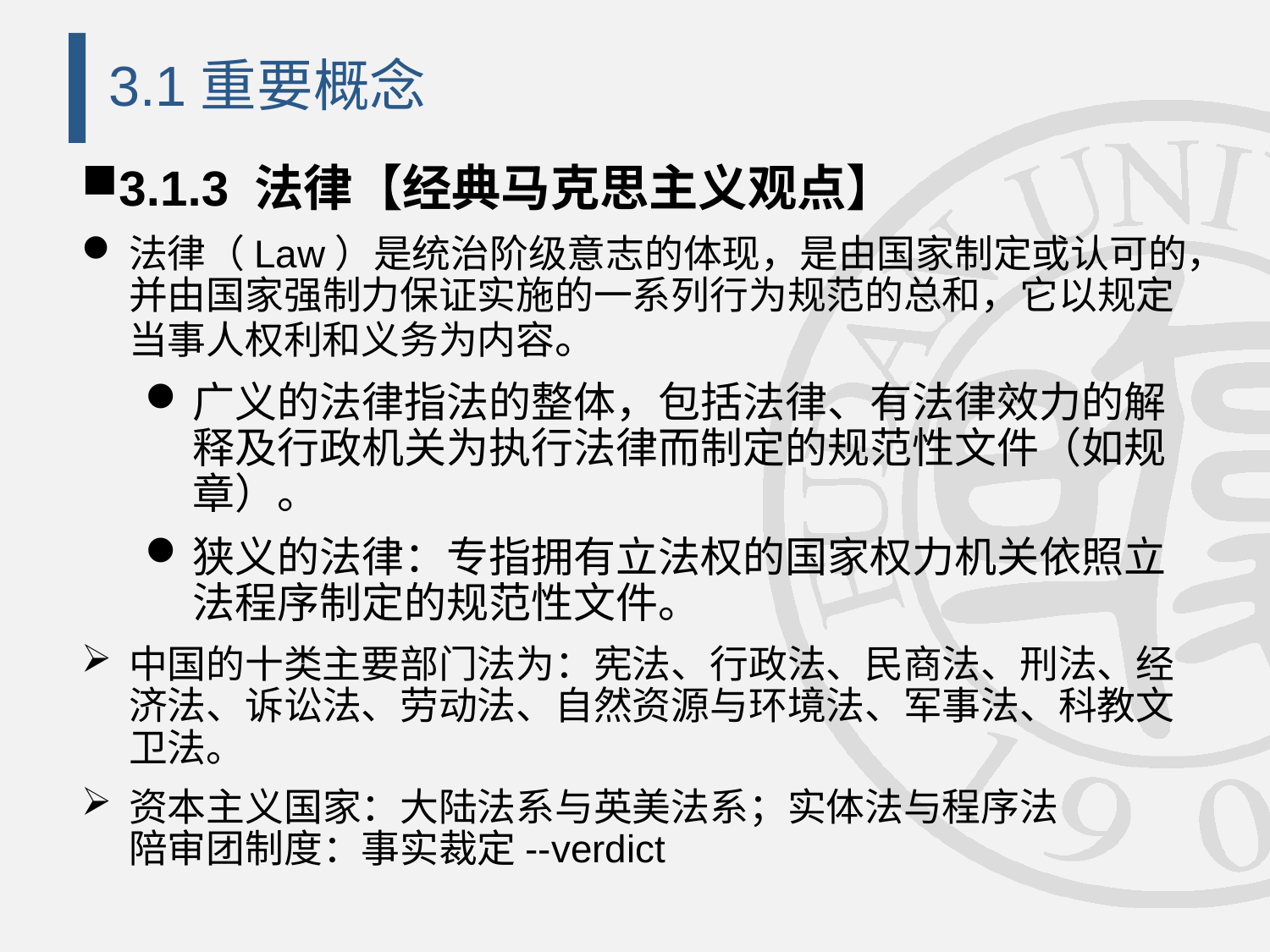

# 3.1重要概念
3.1.3 法律【经典马克思主义观点】
法律（Law）是统治阶级意志的体现，是由国家制定或认可的，并由国家强制力保证实施的一系列行为规范的总和，它以规定当事人权利和义务为内容。
广义的法律指法的整体，包括法律、有法律效力的解释及行政机关为执行法律而制定的规范性文件（如规章）。
狭义的法律：专指拥有立法权的国家权力机关依照立法程序制定的规范性文件。
中国的十类主要部门法为：宪法、行政法、民商法、刑法、经济法、诉讼法、劳动法、自然资源与环境法、军事法、科教文卫法。
资本主义国家：大陆法系与英美法系；实体法与程序法
陪审团制度：事实裁定--verdict